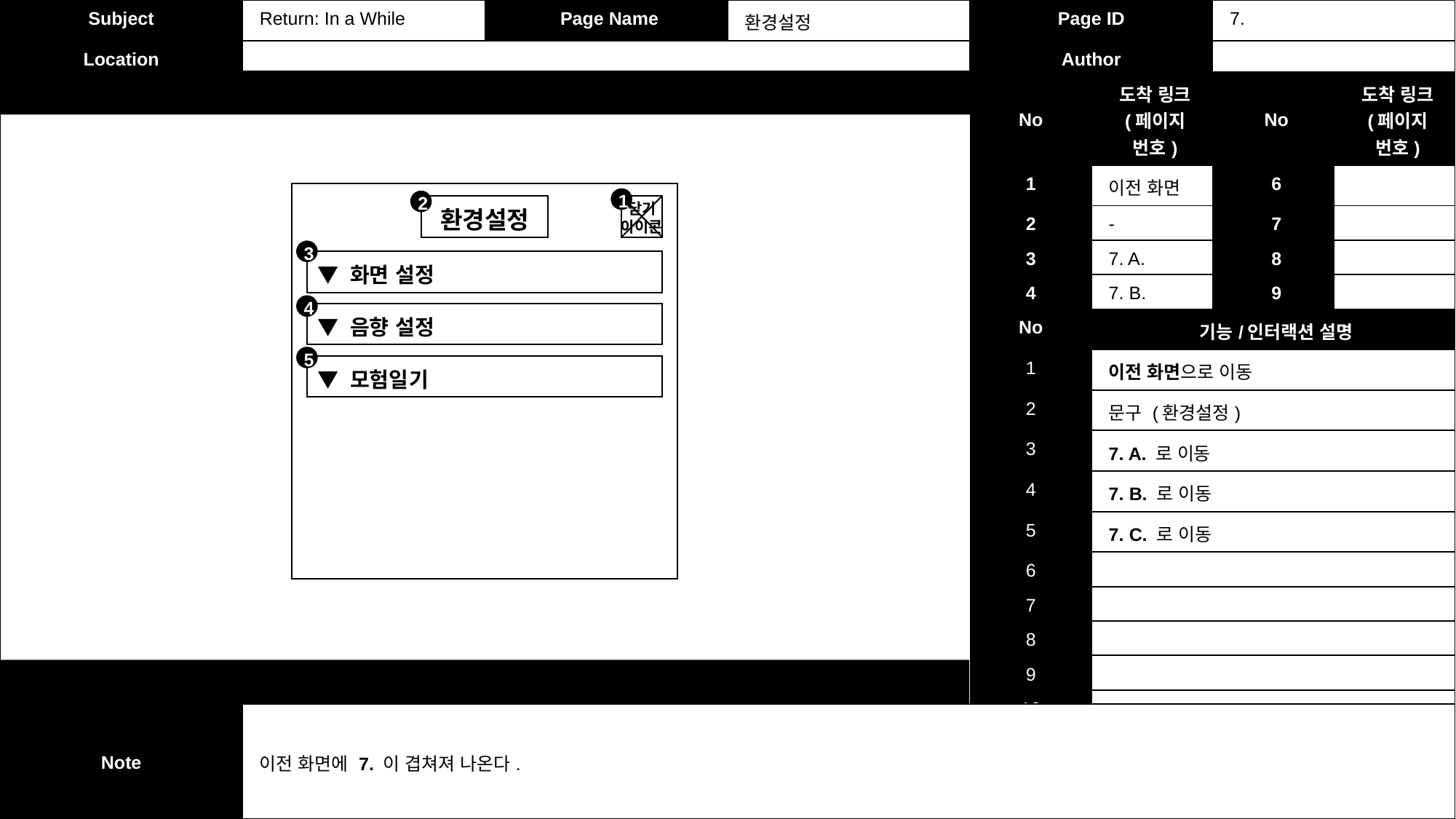

| Subject | Return: In a While | Page Name | 환경설정 | Page ID | 7. |
| --- | --- | --- | --- | --- | --- |
| Location |  |  |  | Author |  |

| No | 도착 링크 (페이지 번호) | No | 도착 링크 (페이지 번호) |
| --- | --- | --- | --- |
| 1 | 이전 화면 | 6 |  |
| 2 | - | 7 |  |
| 3 | 7. A. | 8 |  |
| 4 | 7. B. | 9 |  |
| 5 | 7. C. | 10 |  |

1
2
닫기
아이콘
환경설정

3
▼ 화면 설정
4
▼ 음향 설정
| No | 기능/인터랙션 설명 |
| --- | --- |
| 1 | 이전 화면으로 이동 |
| 2 | 문구 (환경설정) |
| 3 | 7. A. 로 이동 |
| 4 | 7. B. 로 이동 |
| 5 | 7. C. 로 이동 |
| 6 |  |
| 7 |  |
| 8 |  |
| 9 |  |
| 10 |  |
5
▼ 모험일기

| Note | 이전 화면에 7. 이 겹쳐져 나온다. |
| --- | --- |